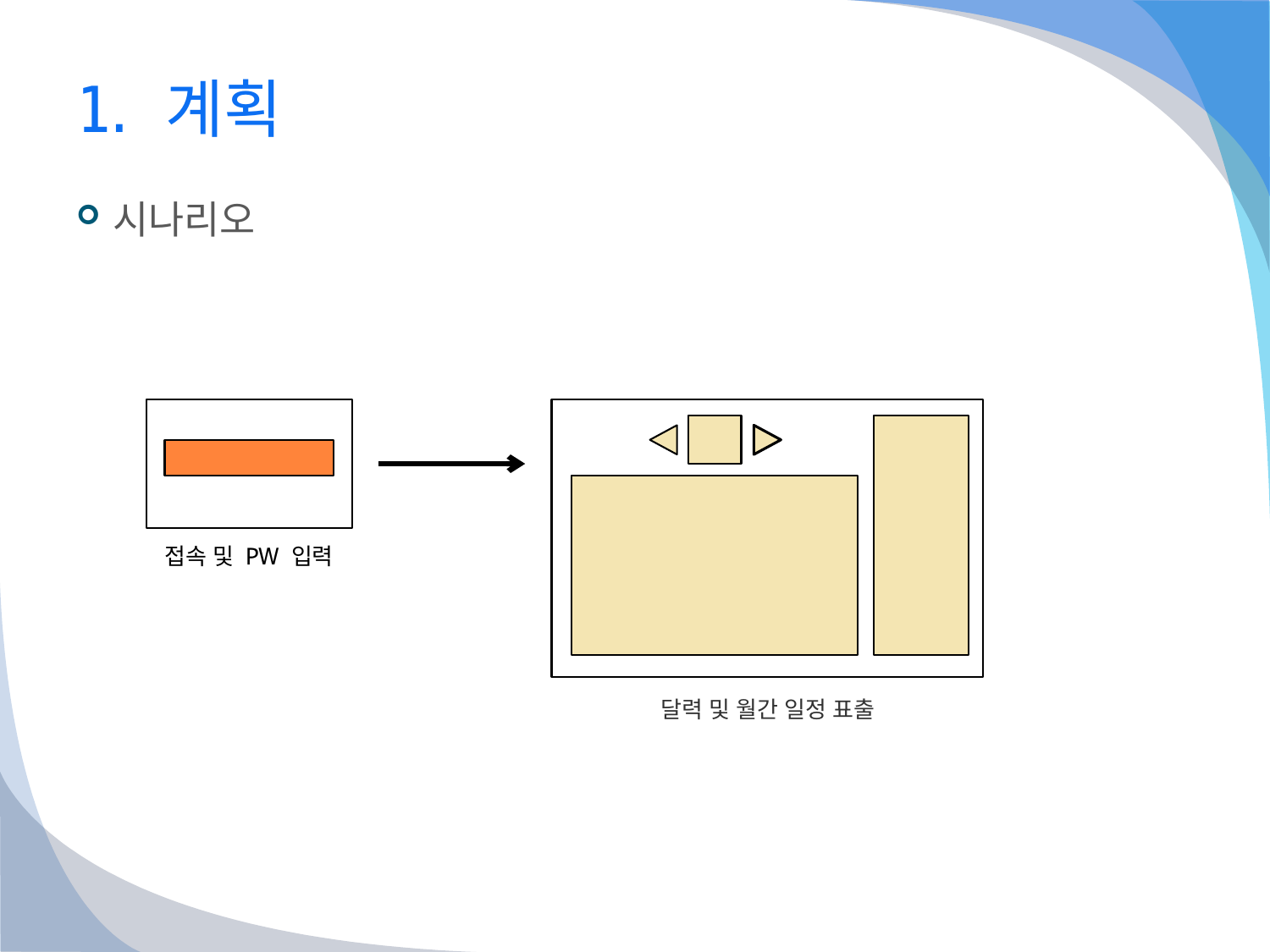

# 1. 계획
시나리오

접속 및 PW 입력
달력 및 월간 일정 표출